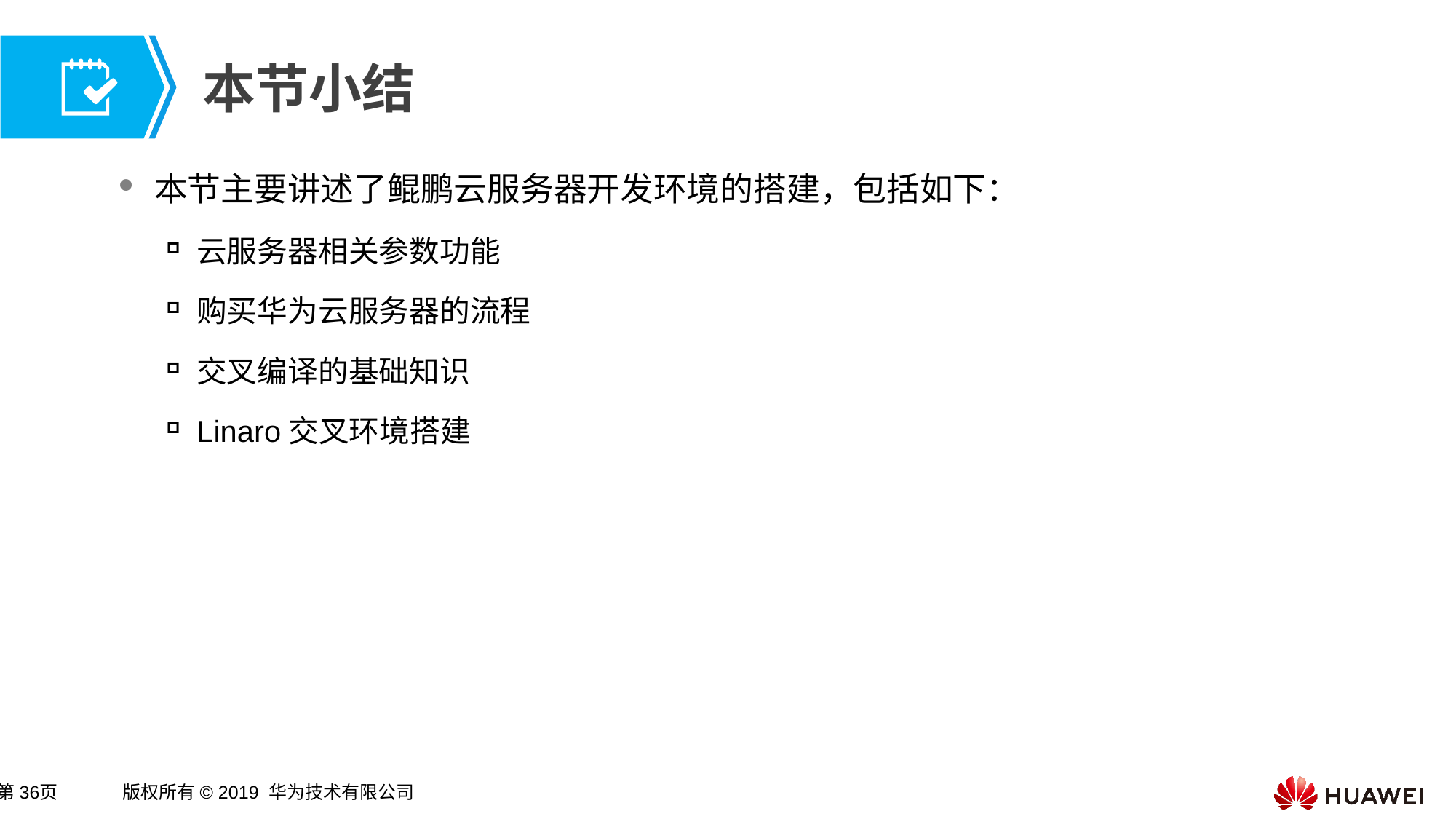

本节主要讲述了鲲鹏云服务器开发环境的搭建，包括如下：
云服务器相关参数功能
购买华为云服务器的流程
交叉编译的基础知识
Linaro交叉环境搭建